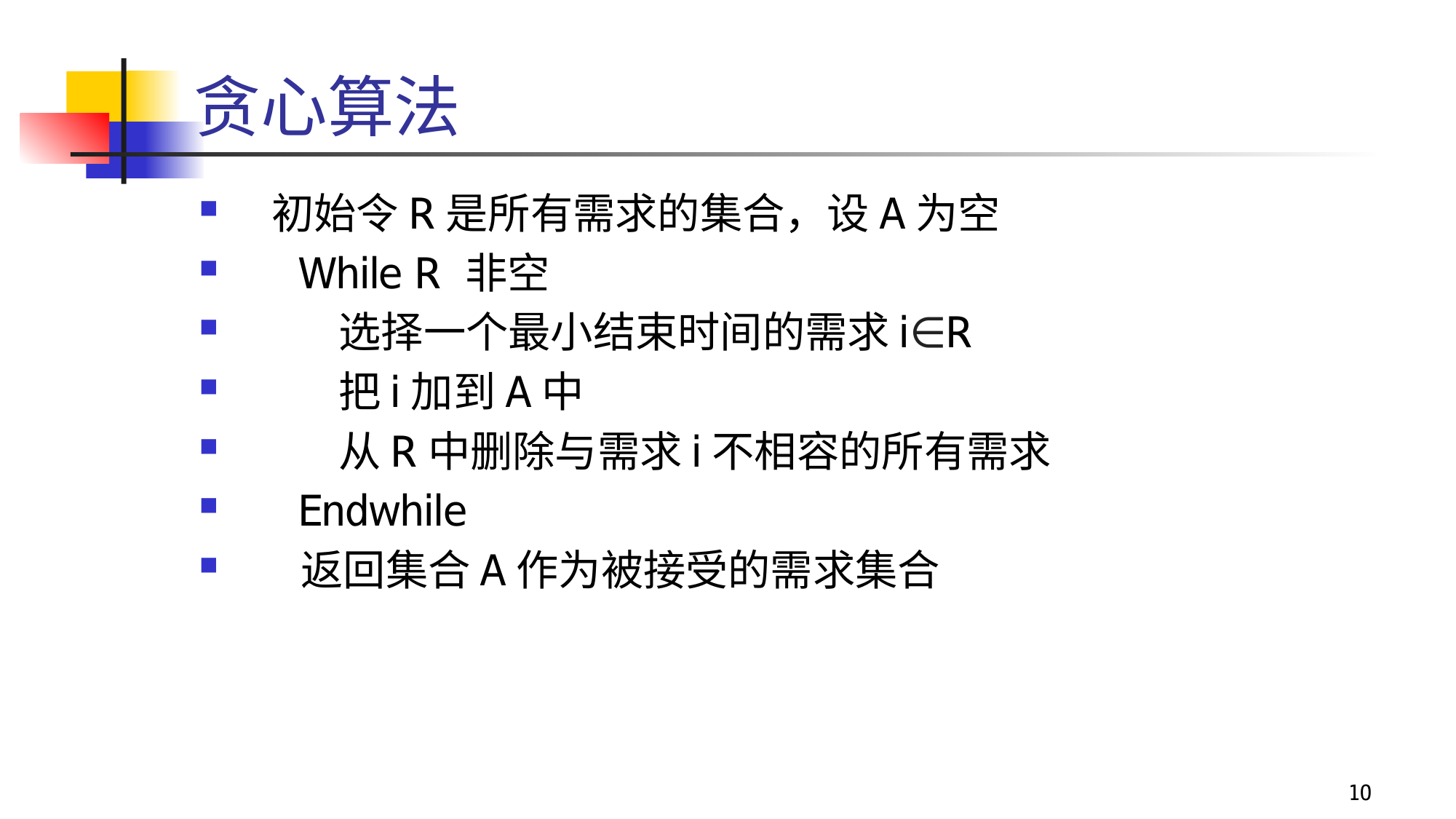

# 贪心算法
初始令R是所有需求的集合，设A为空
  While R 非空
      选择一个最小结束时间的需求i∈R
      把i加到A中
      从R中删除与需求i不相容的所有需求
  Endwhile
  返回集合A作为被接受的需求集合
10